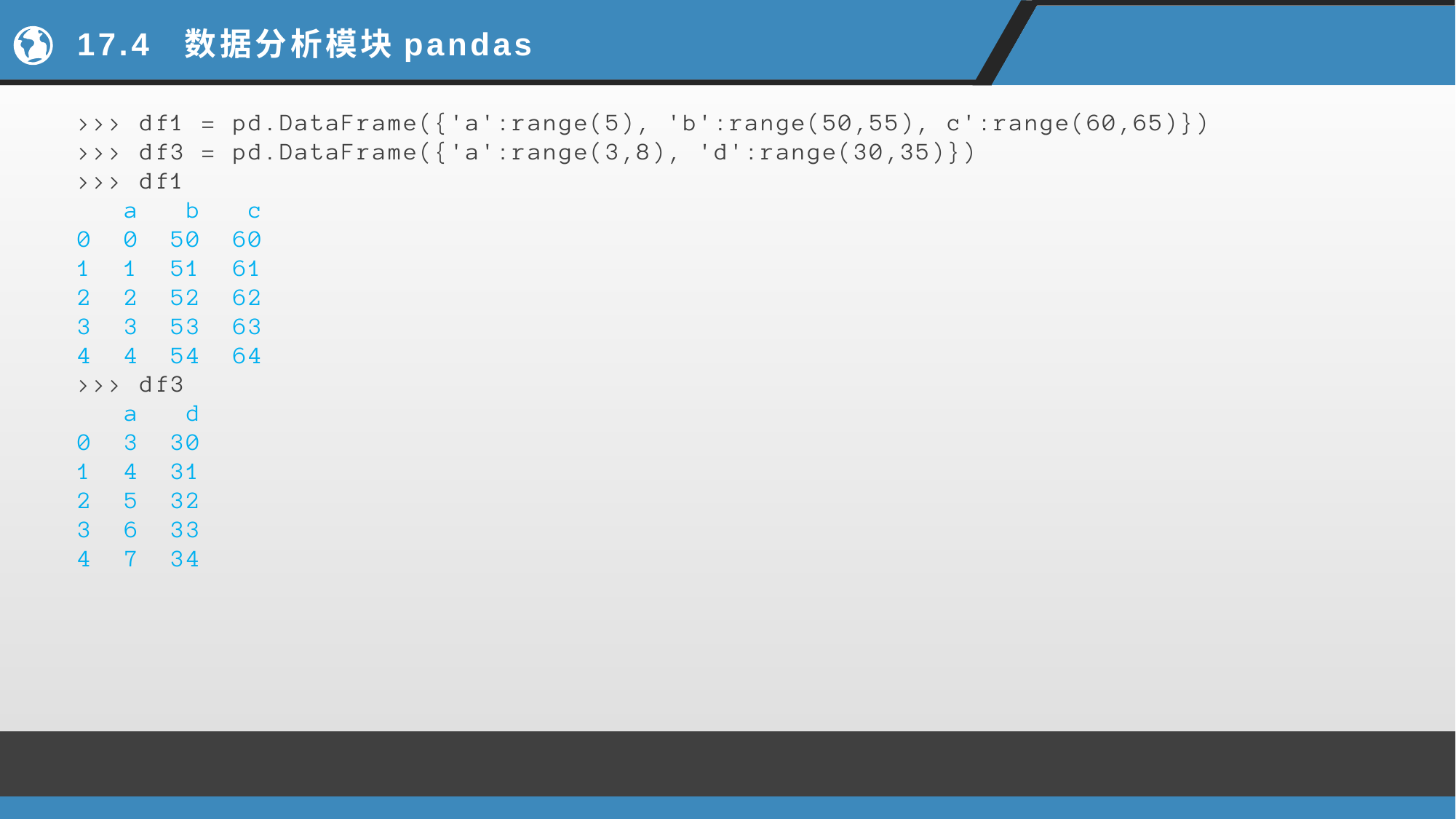

# 17.4  数据分析模块pandas

>>> df1 = pd.DataFrame({'a':range(5), 'b':range(50,55), c':range(60,65)})
>>> df3 = pd.DataFrame({'a':range(3,8), 'd':range(30,35)})
>>> df1
   a   b   c
0  0  50  60
1  1  51  61
2  2  52  62
3  3  53  63
4  4  54  64
>>> df3
   a   d
0  3  30
1  4  31
2  5  32
3  6  33
4  7  34